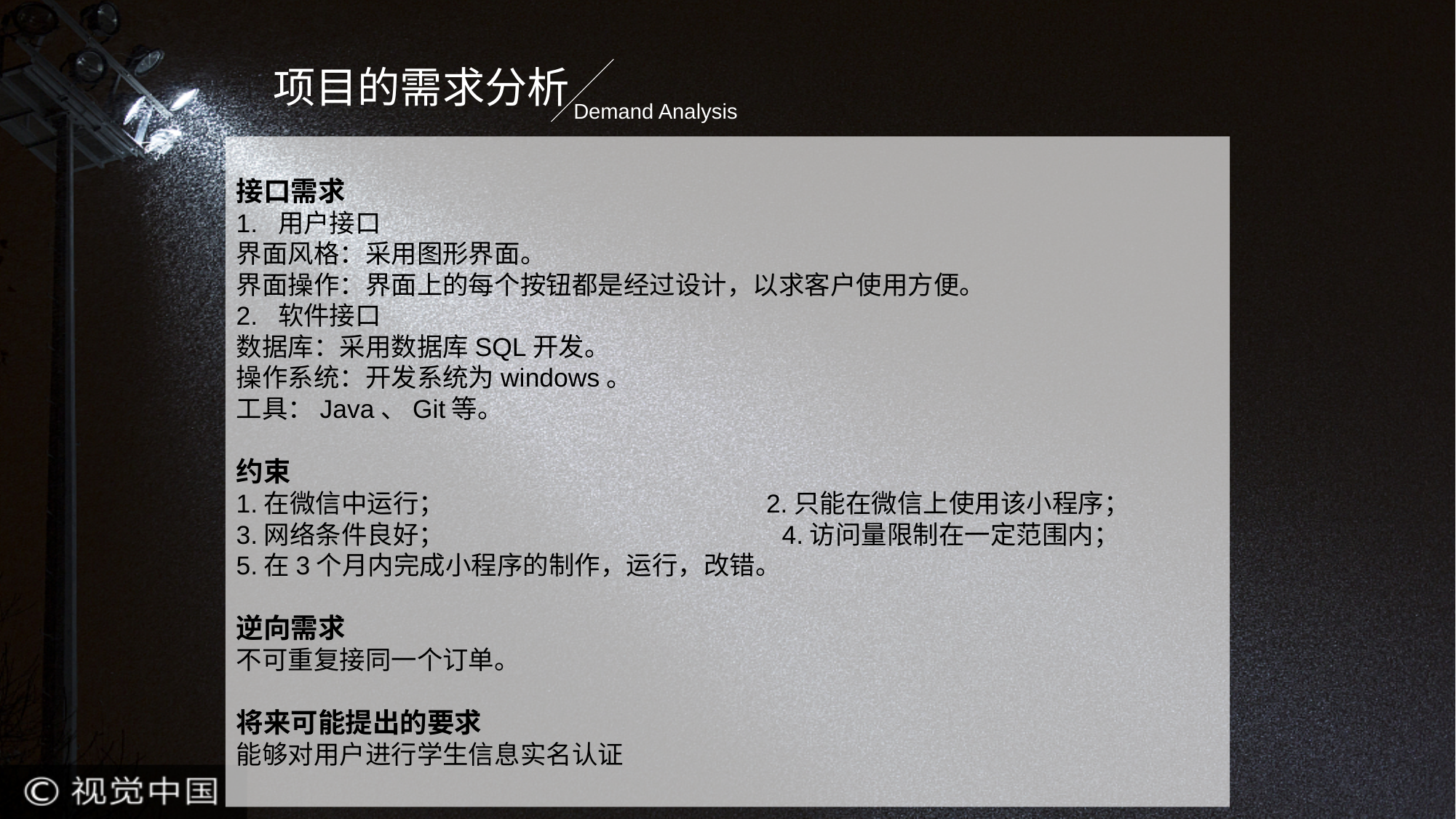

项目的需求分析
Demand Analysis
接口需求
1.  用户接口
界面风格：采用图形界面。
界面操作：界面上的每个按钮都是经过设计，以求客户使用方便。
2.  软件接口
数据库：采用数据库SQL开发。
操作系统：开发系统为windows。
工具：Java、Git等。

约束
1.在微信中运行；			               2.只能在微信上使用该小程序；
3.网络条件良好；				4.访问量限制在一定范围内；
5.在3个月内完成小程序的制作，运行，改错。

逆向需求
不可重复接同一个订单。

将来可能提出的要求
能够对用户进行学生信息实名认证